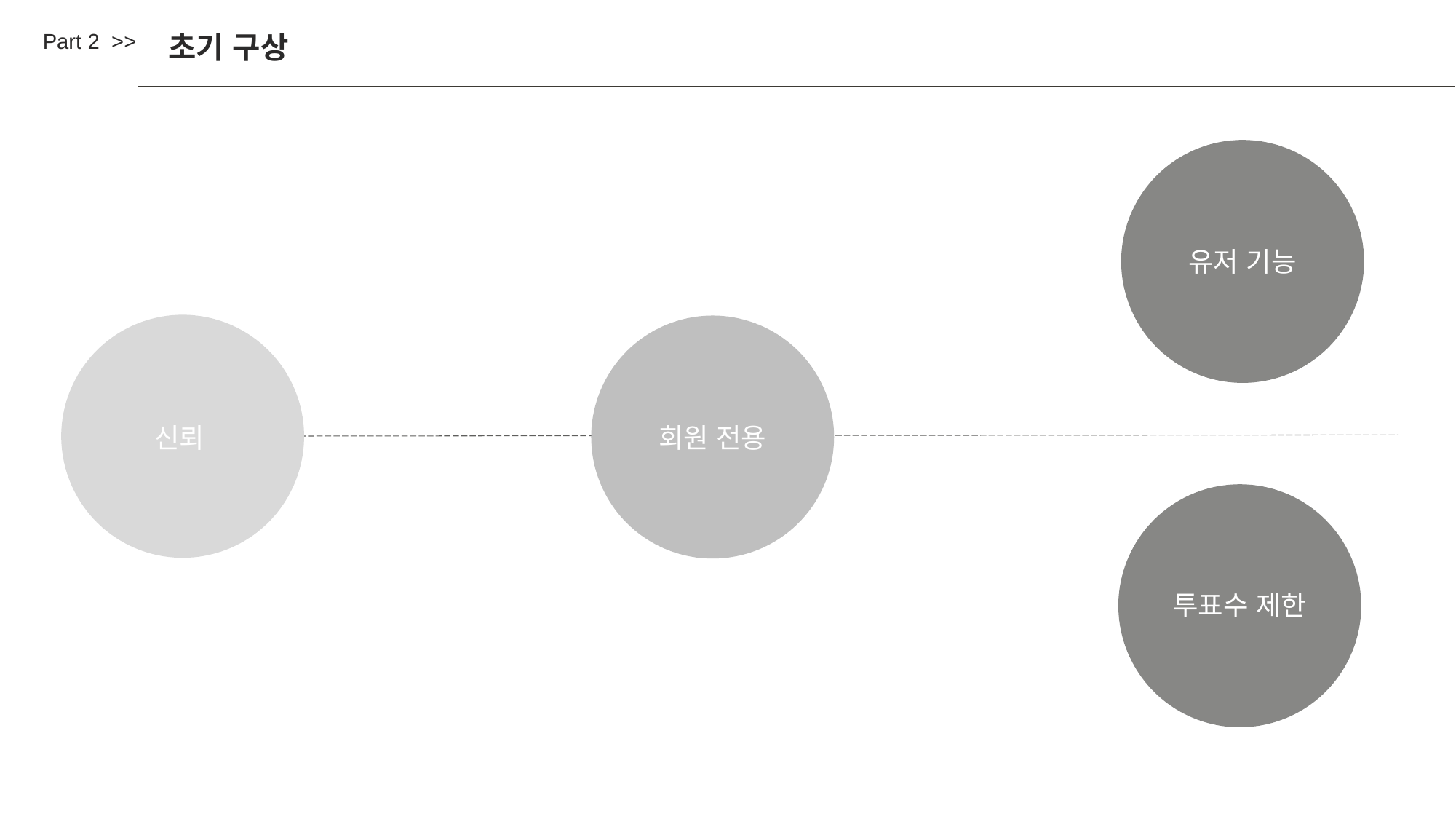

Part 2  >>
초기 구상

유저 기능

회원 전용
신뢰

투표수 제한